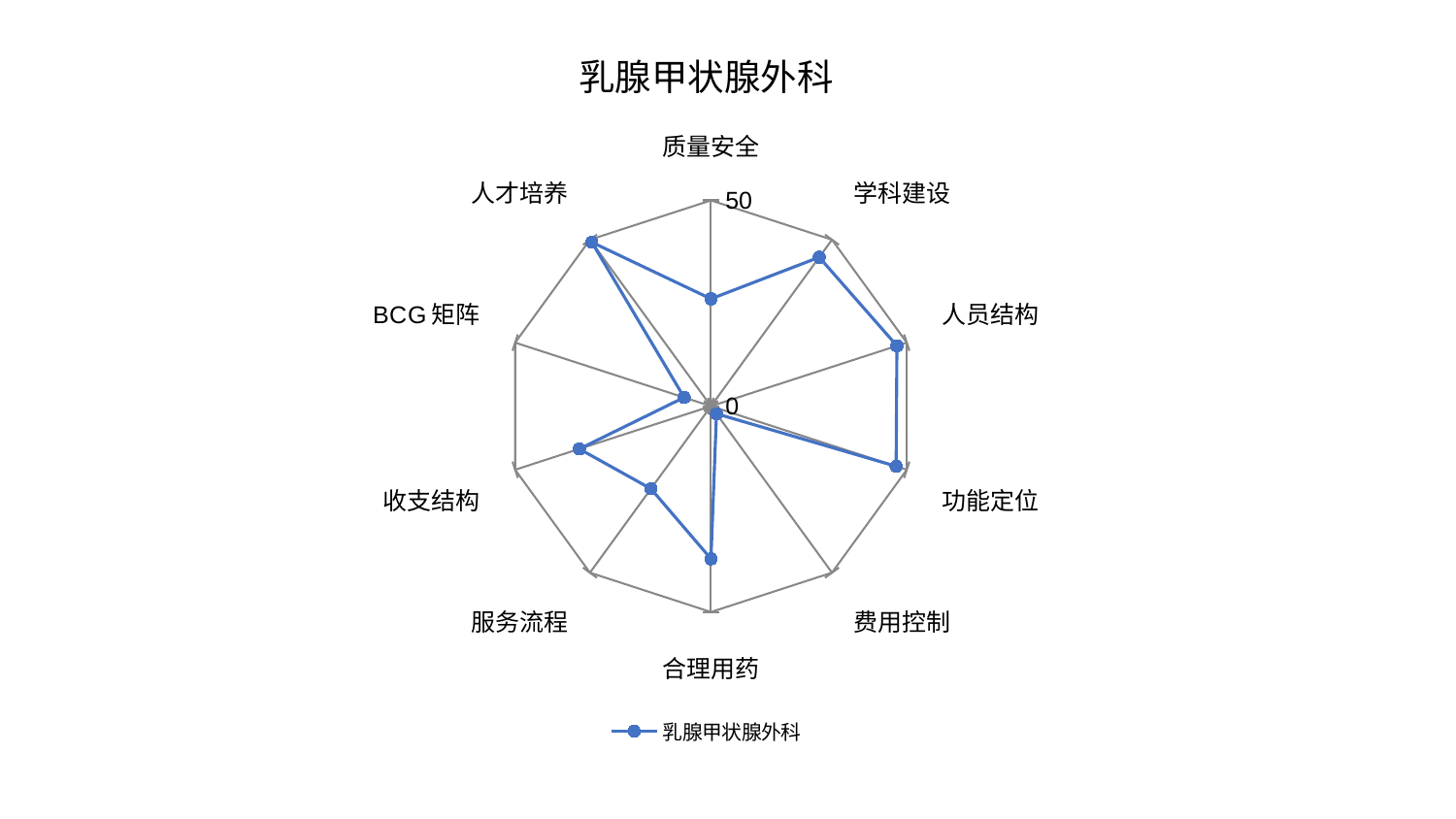

### Chart: 乳腺甲状腺外科

| Category | 乳腺甲状腺外科 |
|---|---|
| 质量安全 | 26.078104914200217 |
| 学科建设 | 44.73079901968309 |
| 人员结构 | 47.48386358491246 |
| 功能定位 | 47.2854923503451 |
| 费用控制 | 2.2849749087950255 |
| 合理用药 | 37.096093199400435 |
| 服务流程 | 24.796418605340712 |
| 收支结构 | 33.61324183012106 |
| BCG矩阵 | 6.855973291675261 |
| 人才培养 | 49.23716216459754 |
150